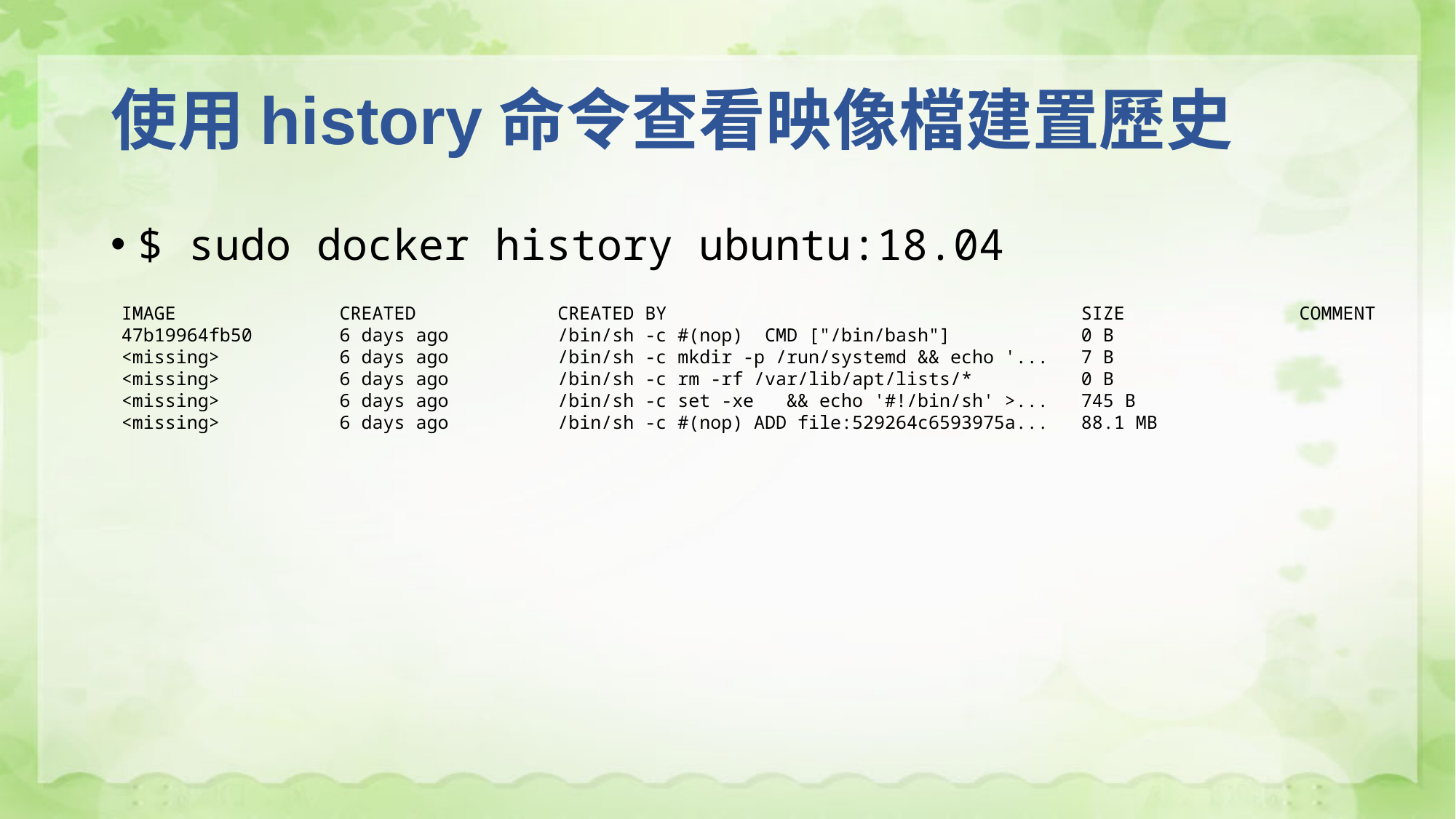

# 使用history命令查看映像檔建置歷史
$ sudo docker history ubuntu:18.04
IMAGE               CREATED             CREATED BY                                      SIZE                COMMENT
47b19964fb50        6 days ago          /bin/sh -c #(nop)  CMD ["/bin/bash"]            0 B
<missing>           6 days ago          /bin/sh -c mkdir -p /run/systemd && echo '...   7 B
<missing>           6 days ago          /bin/sh -c rm -rf /var/lib/apt/lists/*          0 B
<missing>           6 days ago          /bin/sh -c set -xe   && echo '#!/bin/sh' >...   745 B
<missing>           6 days ago          /bin/sh -c #(nop) ADD file:529264c6593975a...   88.1 MB